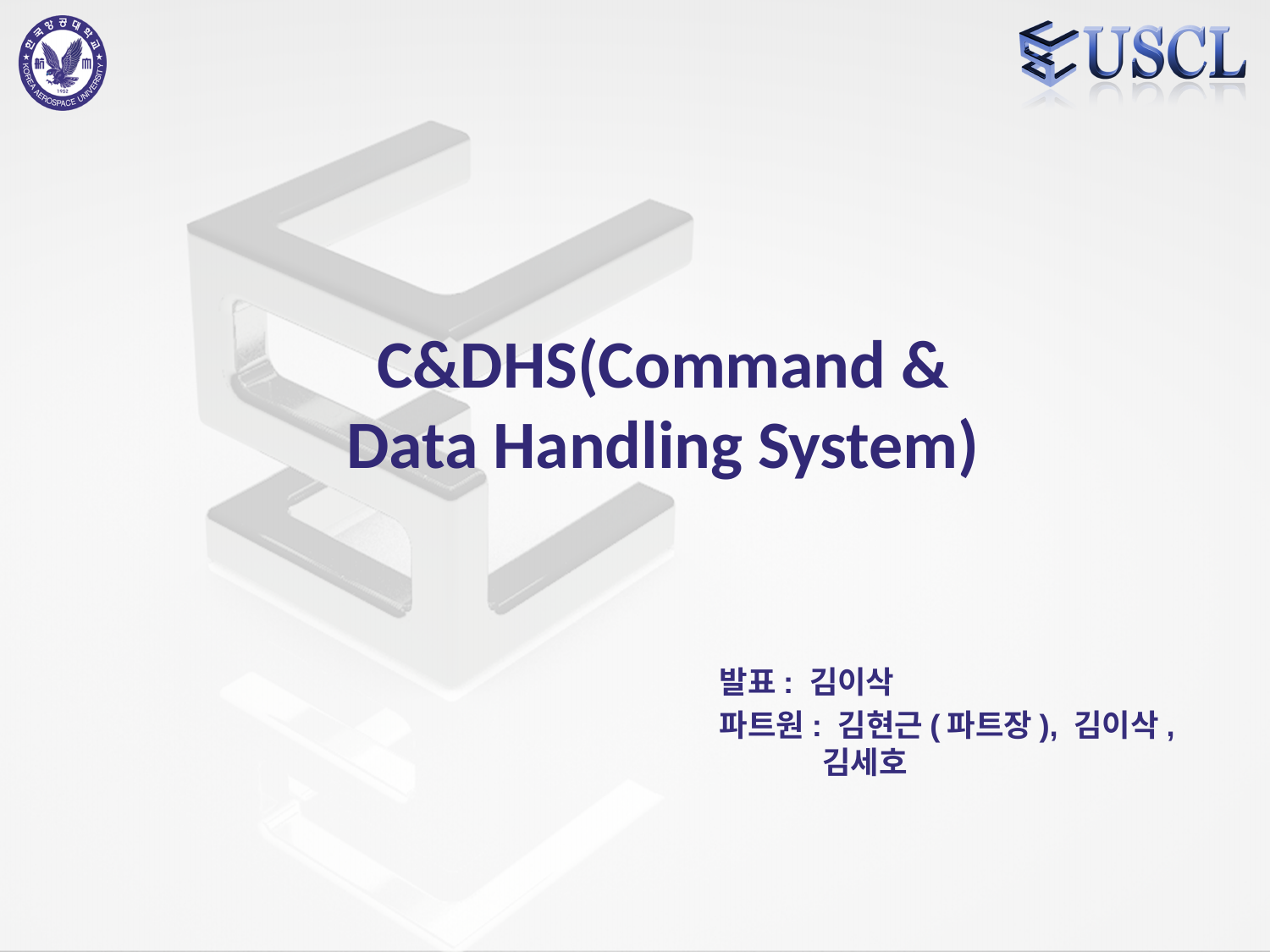

# C&DHS(Command & Data Handling System)
발표: 김이삭
파트원: 김현근(파트장), 김이삭,
           김세호